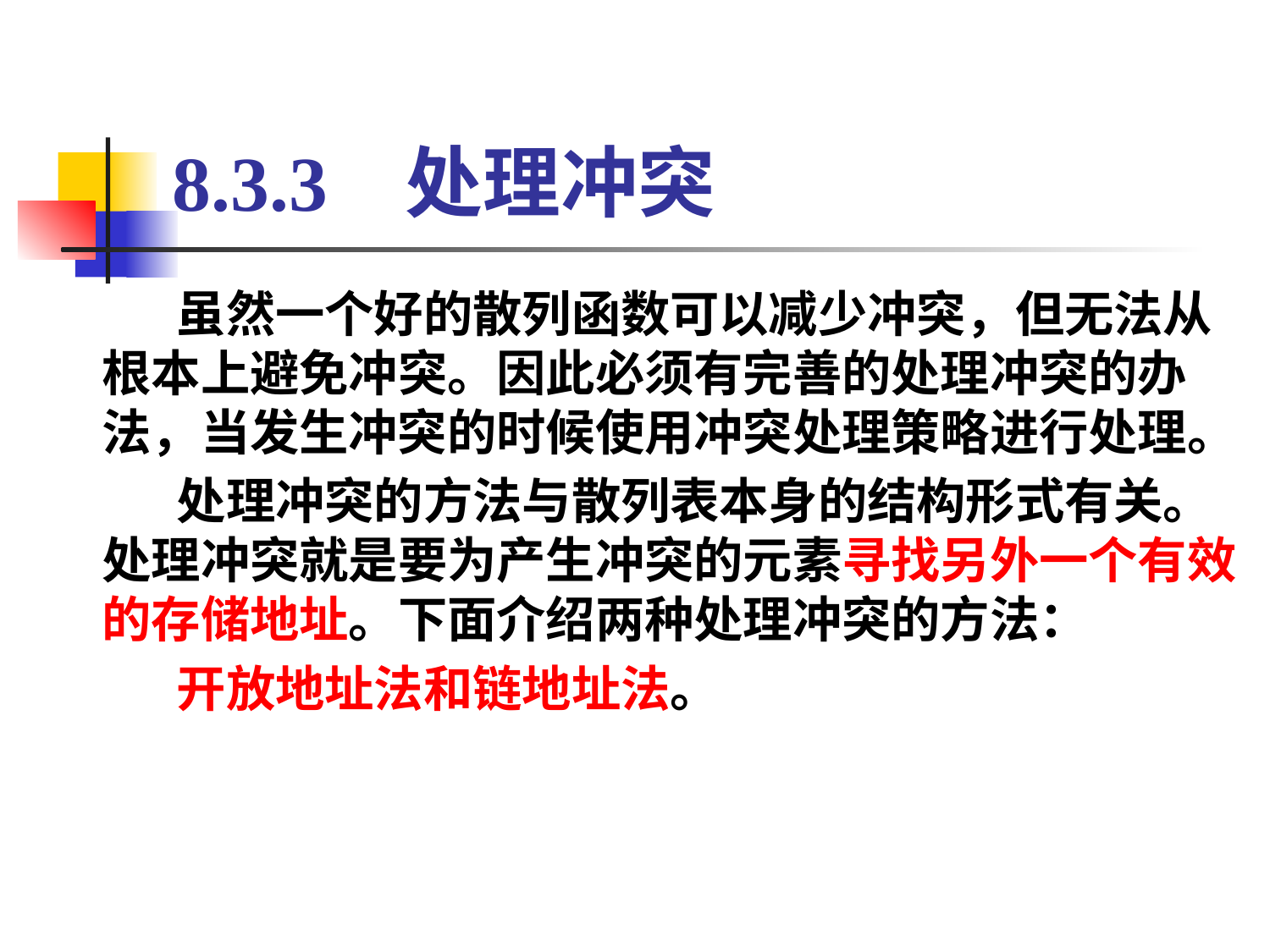

# 8.3.3   处理冲突
虽然一个好的散列函数可以减少冲突，但无法从根本上避免冲突。因此必须有完善的处理冲突的办法，当发生冲突的时候使用冲突处理策略进行处理。
处理冲突的方法与散列表本身的结构形式有关。处理冲突就是要为产生冲突的元素寻找另外一个有效的存储地址。下面介绍两种处理冲突的方法：
开放地址法和链地址法。
48